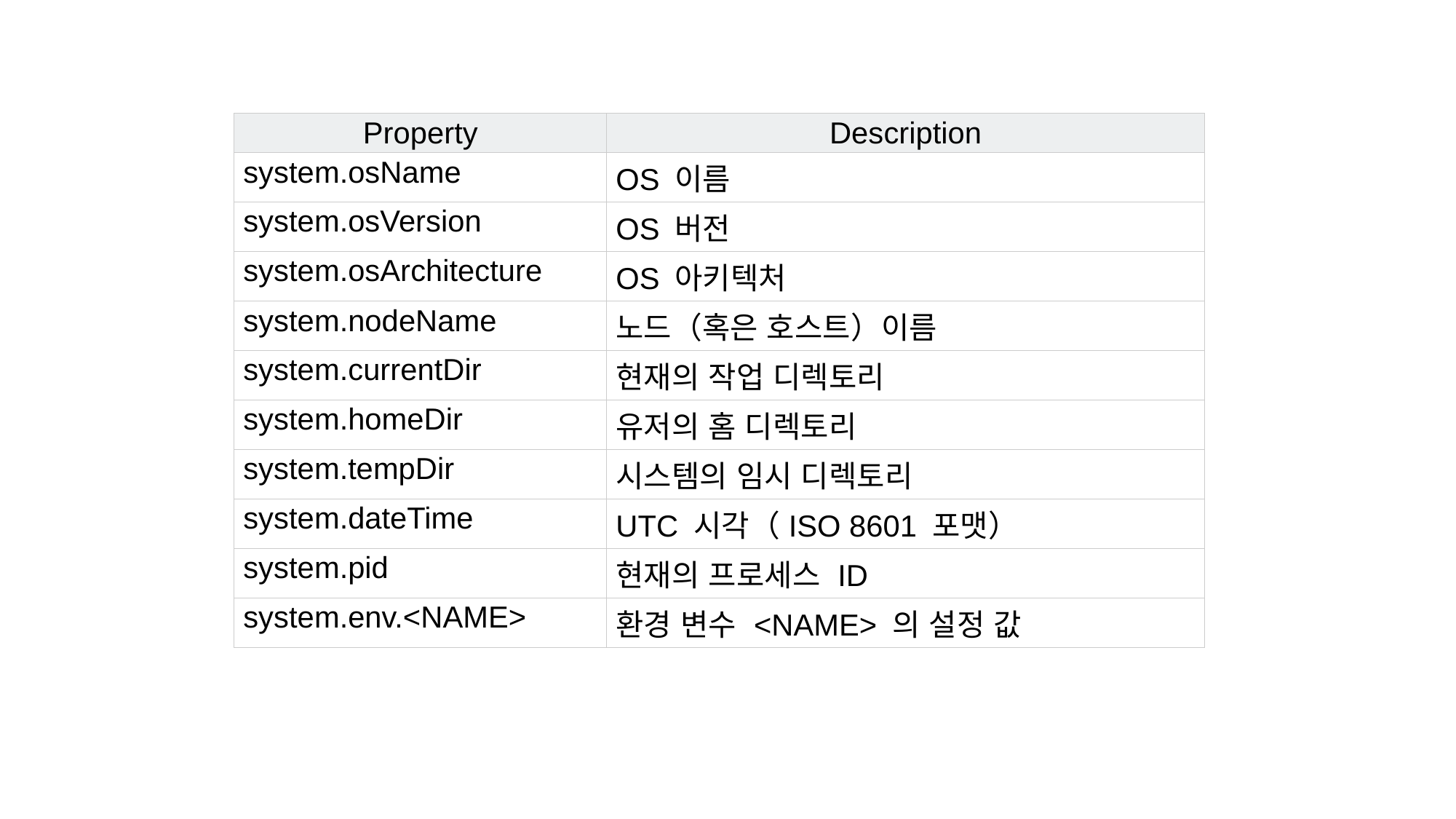

| Property | Description |
| --- | --- |
| system.osName | OS 이름 |
| system.osVersion | OS 버전 |
| system.osArchitecture | OS 아키텍처 |
| system.nodeName | 노드（혹은 호스트）이름 |
| system.currentDir | 현재의 작업 디렉토리 |
| system.homeDir | 유저의 홈 디렉토리 |
| system.tempDir | 시스템의 임시 디렉토리 |
| system.dateTime | UTC 시각（ISO 8601 포맷） |
| system.pid | 현재의 프로세스 ID |
| system.env.<NAME> | 환경 변수 <NAME> 의 설정 값 |